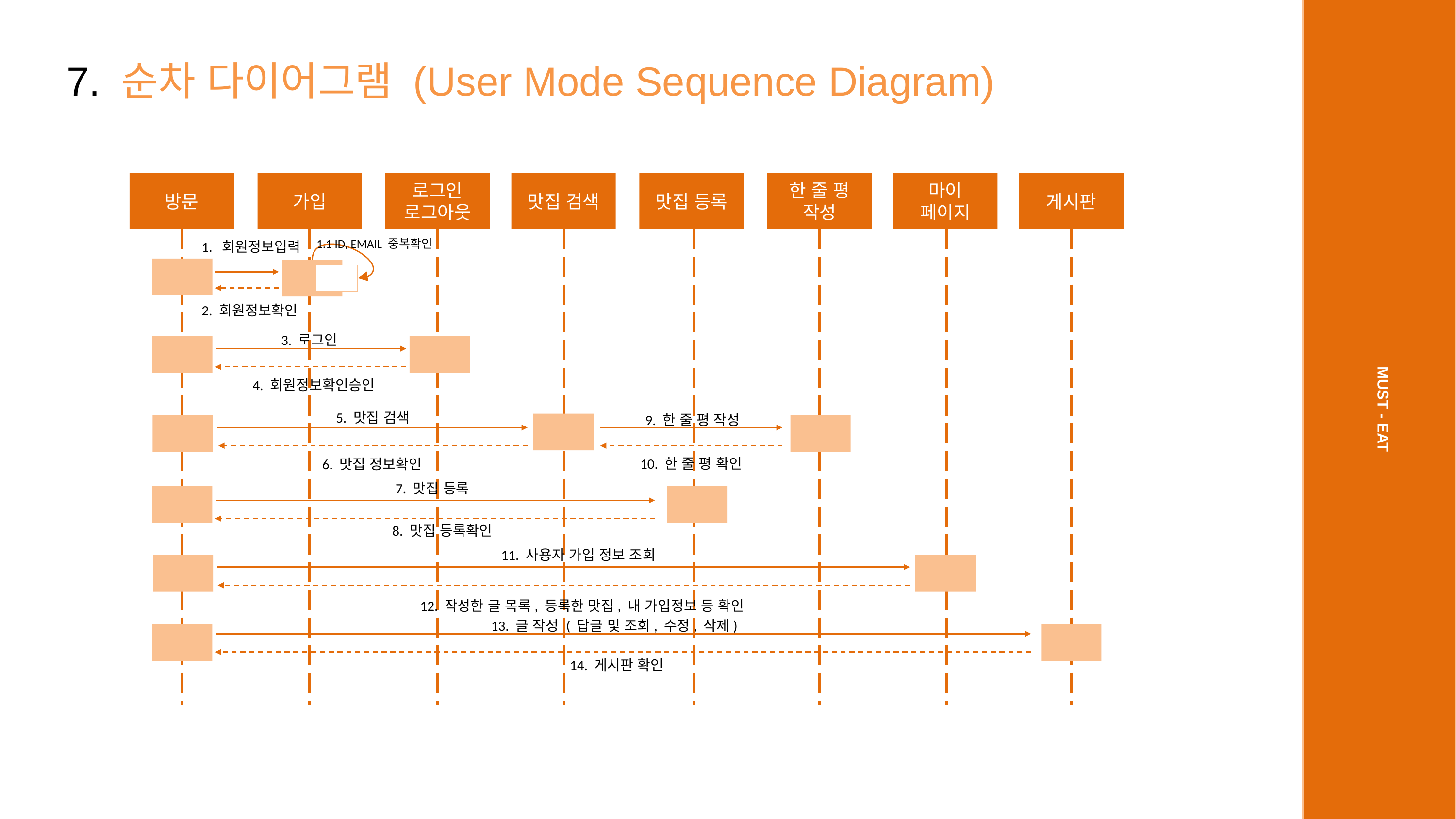

7. 순차 다이어그램 (User Mode Sequence Diagram)
맛집 검색
맛집 등록
마이
페이지
게시판
방문
가입
한 줄 평
작성
로그인
로그아웃
1.1 ID, EMAIL 중복확인
1.  회원정보입력

2. 회원정보확인
3. 로그인

4. 회원정보확인승인
MUST - EAT
5. 맛집 검색
9. 한 줄 평 작성

10. 한 줄 평 확인
6. 맛집 정보확인
7. 맛집 등록

8. 맛집 등록확인
11. 사용자 가입 정보 조회

12. 작성한 글 목록, 등록한 맛집, 내 가입정보 등 확인
13. 글 작성 ( 답글 및 조회, 수정, 삭제)

14. 게시판 확인